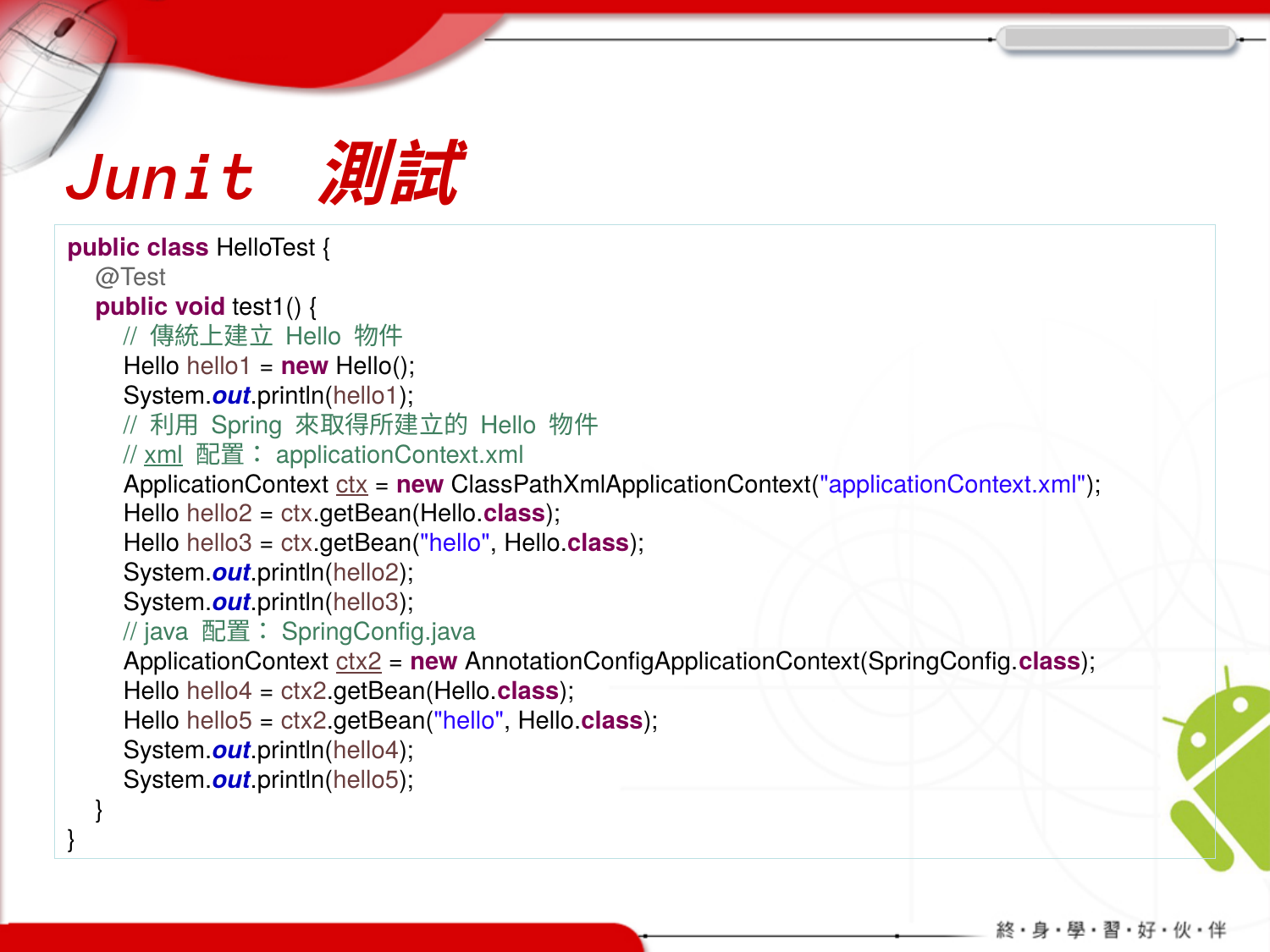

# Junit 測試
public class HelloTest {
    @Test
    public void test1() {
        // 傳統上建立 Hello 物件
        Hello hello1 = new Hello();
        System.out.println(hello1);
        // 利用 Spring 來取得所建立的 Hello 物件
        // xml 配置：applicationContext.xml
        ApplicationContext ctx = new ClassPathXmlApplicationContext("applicationContext.xml");
        Hello hello2 = ctx.getBean(Hello.class);
        Hello hello3 = ctx.getBean("hello", Hello.class);
        System.out.println(hello2);
        System.out.println(hello3);
        // java 配置：SpringConfig.java
        ApplicationContext ctx2 = new AnnotationConfigApplicationContext(SpringConfig.class);
        Hello hello4 = ctx2.getBean(Hello.class);
        Hello hello5 = ctx2.getBean("hello", Hello.class);
        System.out.println(hello4);
        System.out.println(hello5);
    }
}